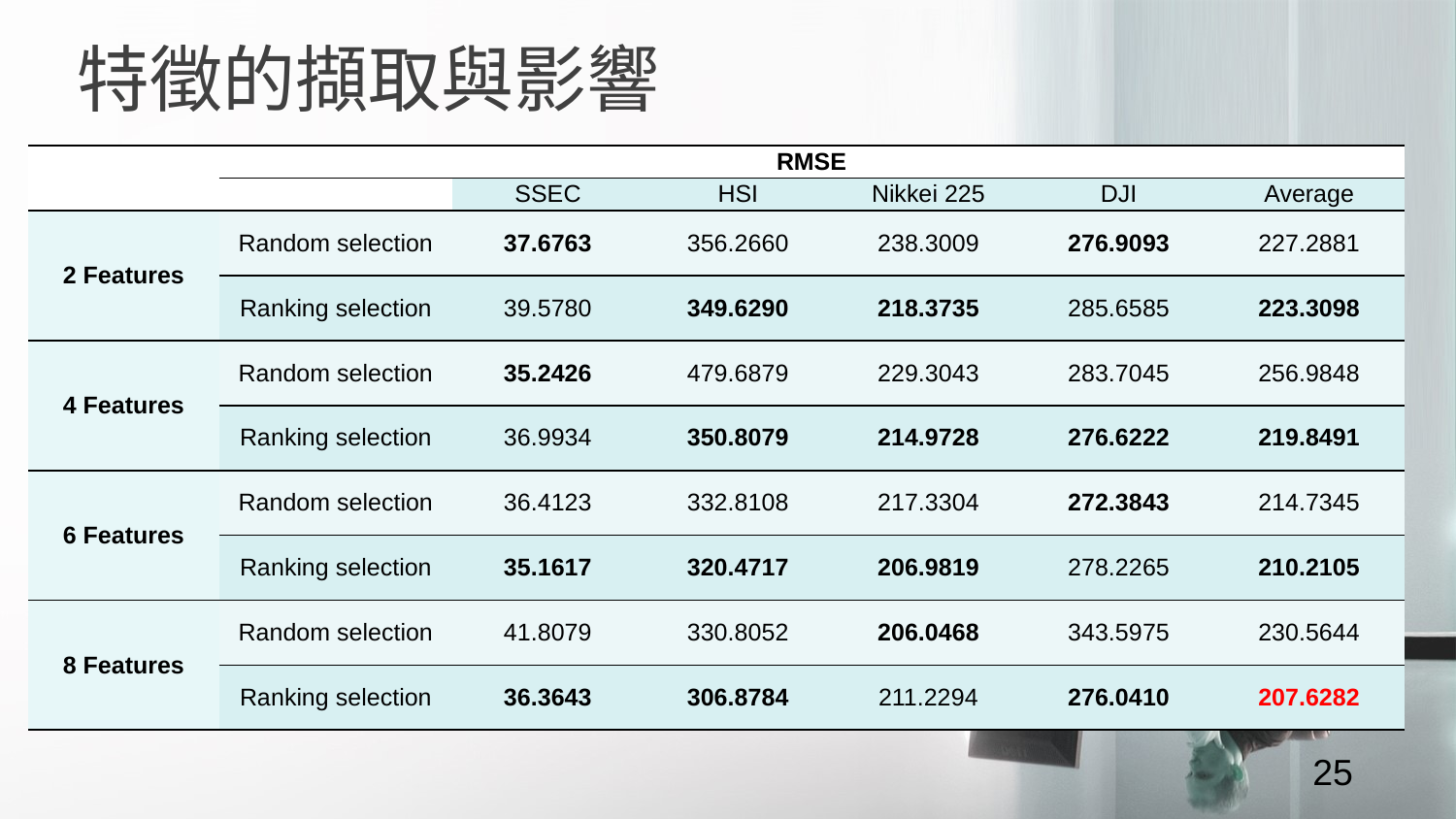

特徵的擷取與影響
|  | RMSE |  |  |  |  |  |
| --- | --- | --- | --- | --- | --- | --- |
|  |  | SSEC | HSI | Nikkei 225 | DJI | Average |
| 2 Features | Random selection | 37.6763 | 356.2660 | 238.3009 | 276.9093 | 227.2881 |
|  | Ranking selection | 39.5780 | 349.6290 | 218.3735 | 285.6585 | 223.3098 |
| 4 Features | Random selection | 35.2426 | 479.6879 | 229.3043 | 283.7045 | 256.9848 |
|  | Ranking selection | 36.9934 | 350.8079 | 214.9728 | 276.6222 | 219.8491 |
| 6 Features | Random selection | 36.4123 | 332.8108 | 217.3304 | 272.3843 | 214.7345 |
|  | Ranking selection | 35.1617 | 320.4717 | 206.9819 | 278.2265 | 210.2105 |
| 8 Features | Random selection | 41.8079 | 330.8052 | 206.0468 | 343.5975 | 230.5644 |
|  | Ranking selection | 36.3643 | 306.8784 | 211.2294 | 276.0410 | 207.6282 |